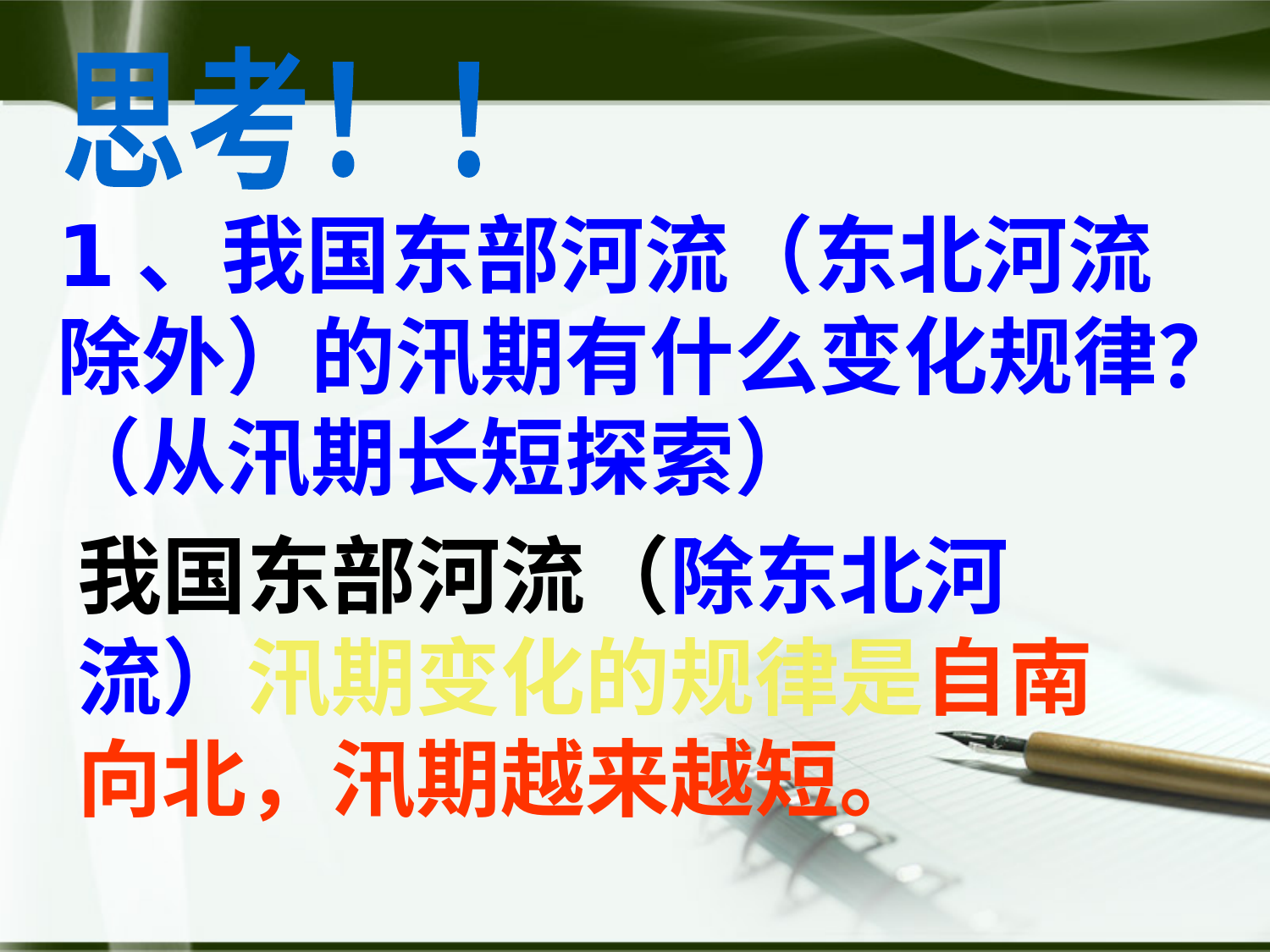

思考！！
1、我国东部河流（东北河流除外）的汛期有什么变化规律？（从汛期长短探索）
我国东部河流（除东北河流）汛期变化的规律是自南向北，汛期越来越短。